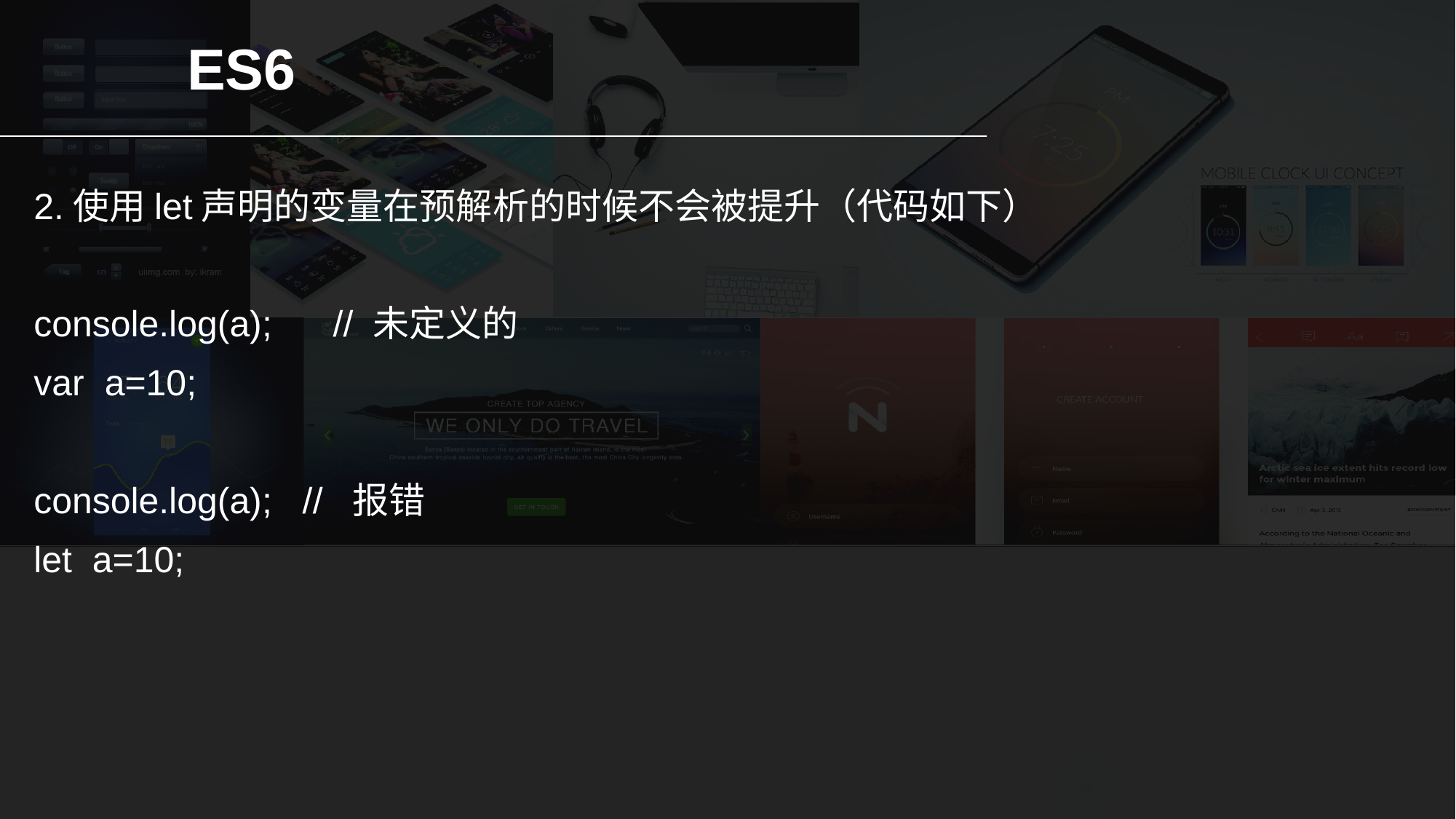

ES6

2.使用let声明的变量在预解析的时候不会被提升（代码如下）

console.log(a);      // 未定义的
var  a=10;

console.log(a);   //  报错
let  a=10;